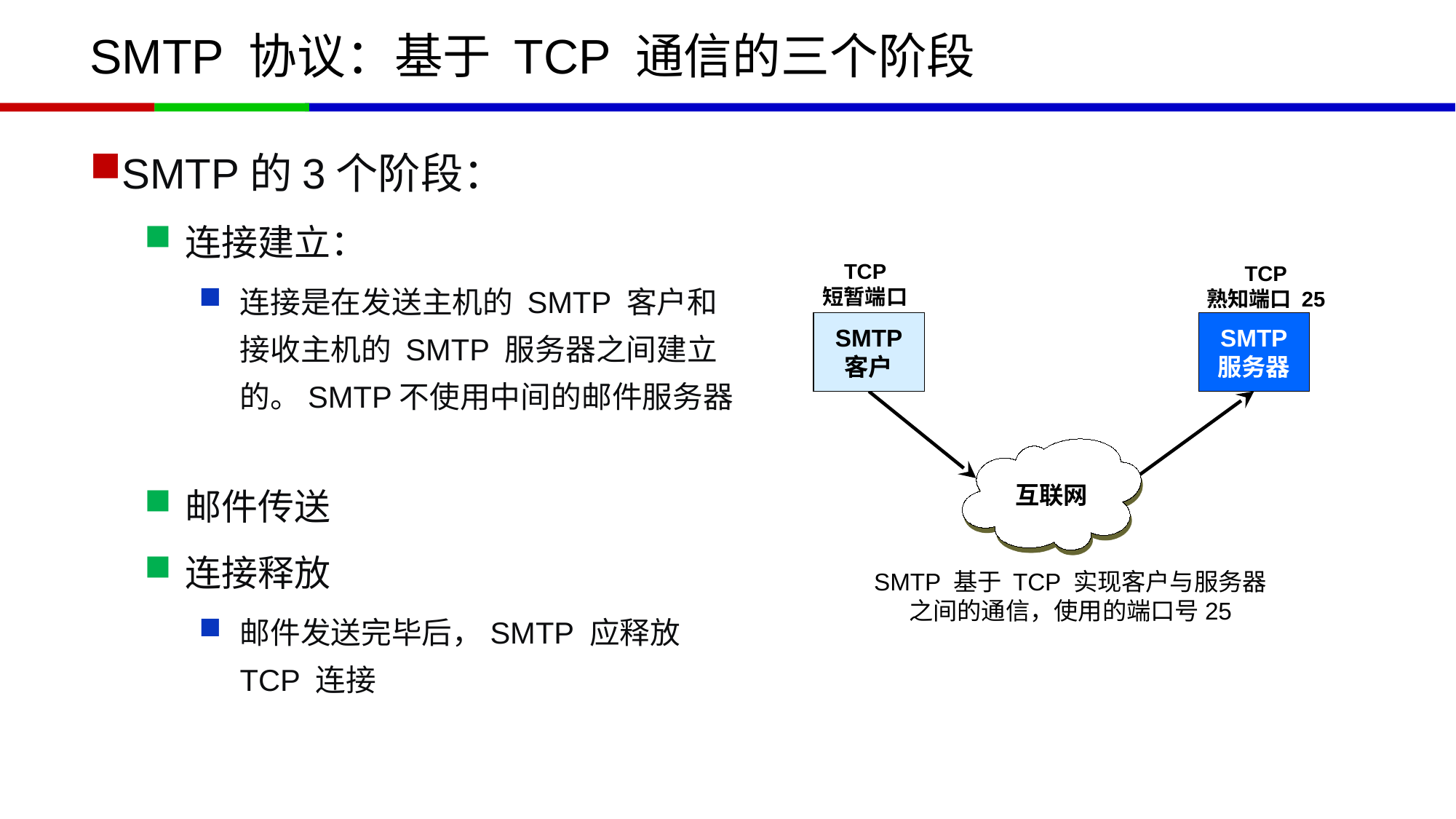

# SMTP 协议：基于 TCP 通信的三个阶段
SMTP的3个阶段：
连接建立：
连接是在发送主机的 SMTP 客户和接收主机的 SMTP 服务器之间建立的。SMTP不使用中间的邮件服务器
邮件传送
连接释放
邮件发送完毕后，SMTP 应释放 TCP 连接
TCP
短暂端口
TCP
熟知端口 25
SMTP
客户
SMTP
服务器
互联网
SMTP 基于 TCP 实现客户与服务器
之间的通信，使用的端口号25
SMTP 通信的三个阶段
68